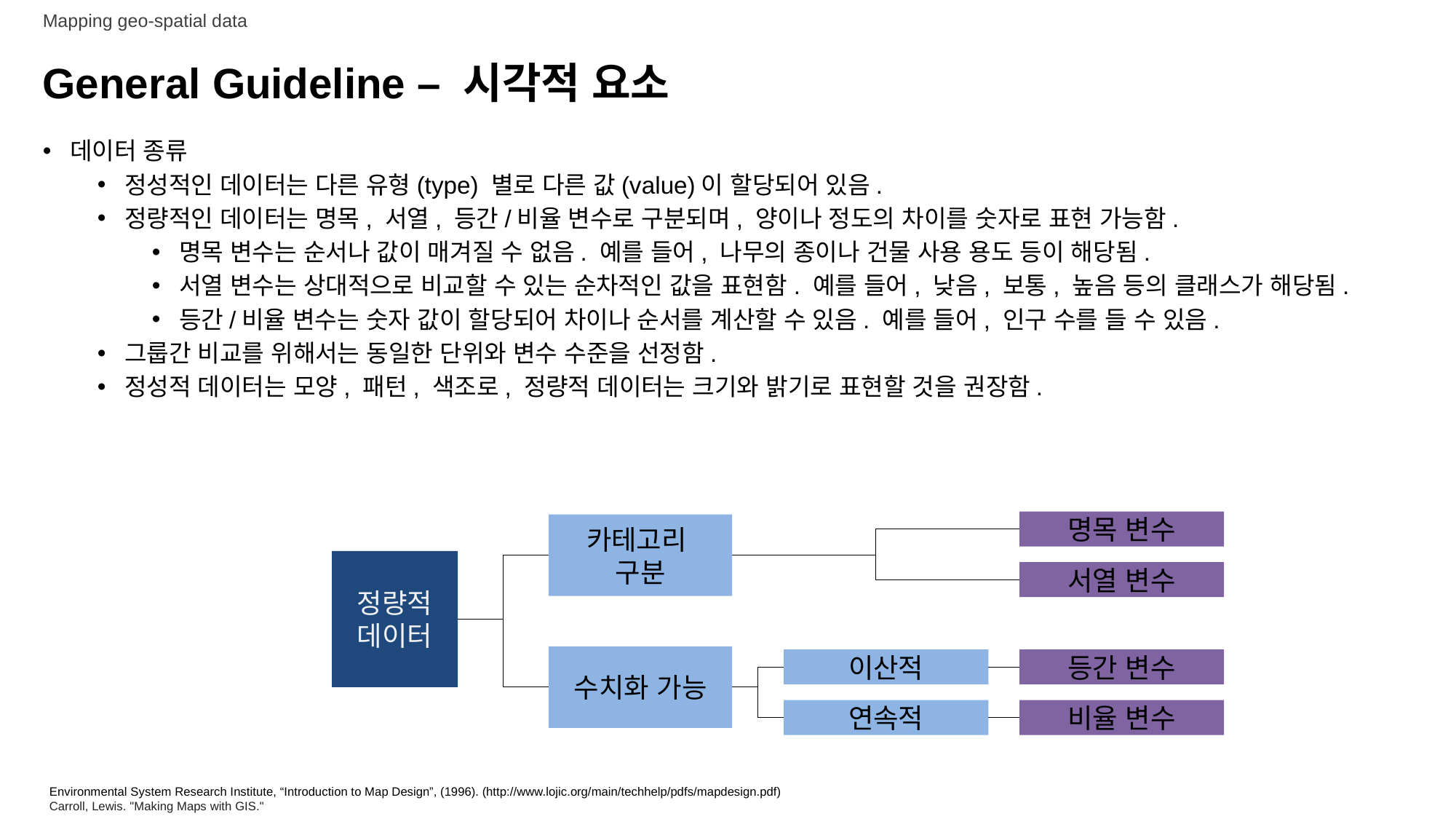

Mapping geo-spatial data
# General Guideline – 시각적 요소
데이터 종류
정성적인 데이터는 다른 유형(type) 별로 다른 값(value)이 할당되어 있음.
정량적인 데이터는 명목, 서열, 등간/비율 변수로 구분되며, 양이나 정도의 차이를 숫자로 표현 가능함.
명목 변수는 순서나 값이 매겨질 수 없음. 예를 들어, 나무의 종이나 건물 사용 용도 등이 해당됨.
서열 변수는 상대적으로 비교할 수 있는 순차적인 값을 표현함. 예를 들어, 낮음, 보통, 높음 등의 클래스가 해당됨.
등간/비율 변수는 숫자 값이 할당되어 차이나 순서를 계산할 수 있음. 예를 들어, 인구 수를 들 수 있음.
그룹간 비교를 위해서는 동일한 단위와 변수 수준을 선정함.
정성적 데이터는 모양, 패턴, 색조로, 정량적 데이터는 크기와 밝기로 표현할 것을 권장함.

명목 변수
카테고리
구분
정량적 데이터
서열 변수
수치화 가능
이산적
등간 변수
연속적
비율 변수
Environmental System Research Institute, “Introduction to Map Design”, (1996). (http://www.lojic.org/main/techhelp/pdfs/mapdesign.pdf)
Carroll, Lewis. "Making Maps with GIS."